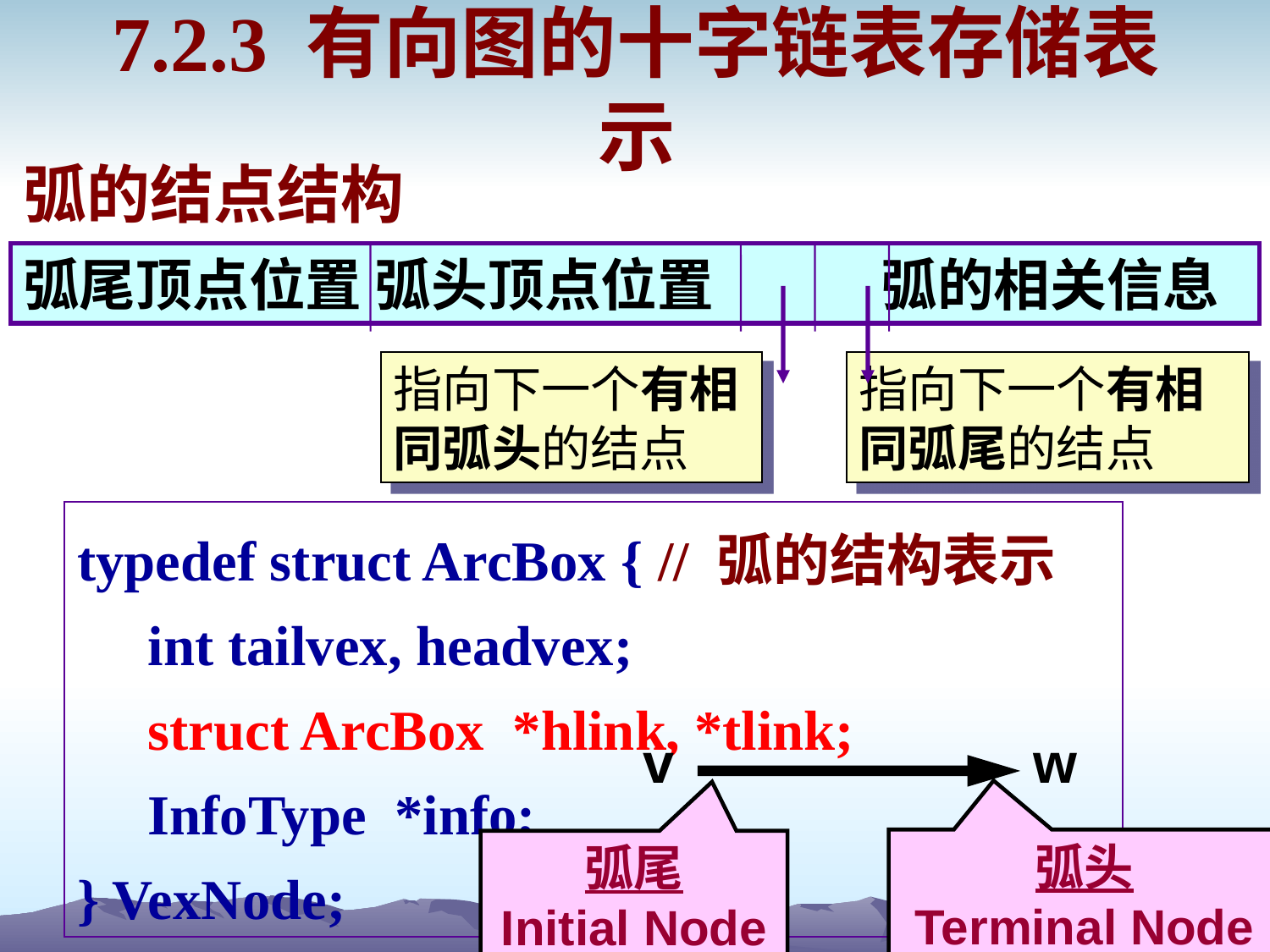

# 7.2.3 有向图的十字链表存储表示
弧的结点结构
弧尾顶点位置 弧头顶点位置             弧的相关信息

指向下一个有相同弧头的结点
指向下一个有相同弧尾的结点
typedef struct ArcBox { // 弧的结构表示
     int tailvex, headvex;
     struct ArcBox  *hlink, *tlink;
     InfoType  *info;
} VexNode;
v
w

弧头
Terminal Node
弧尾
Initial Node
33